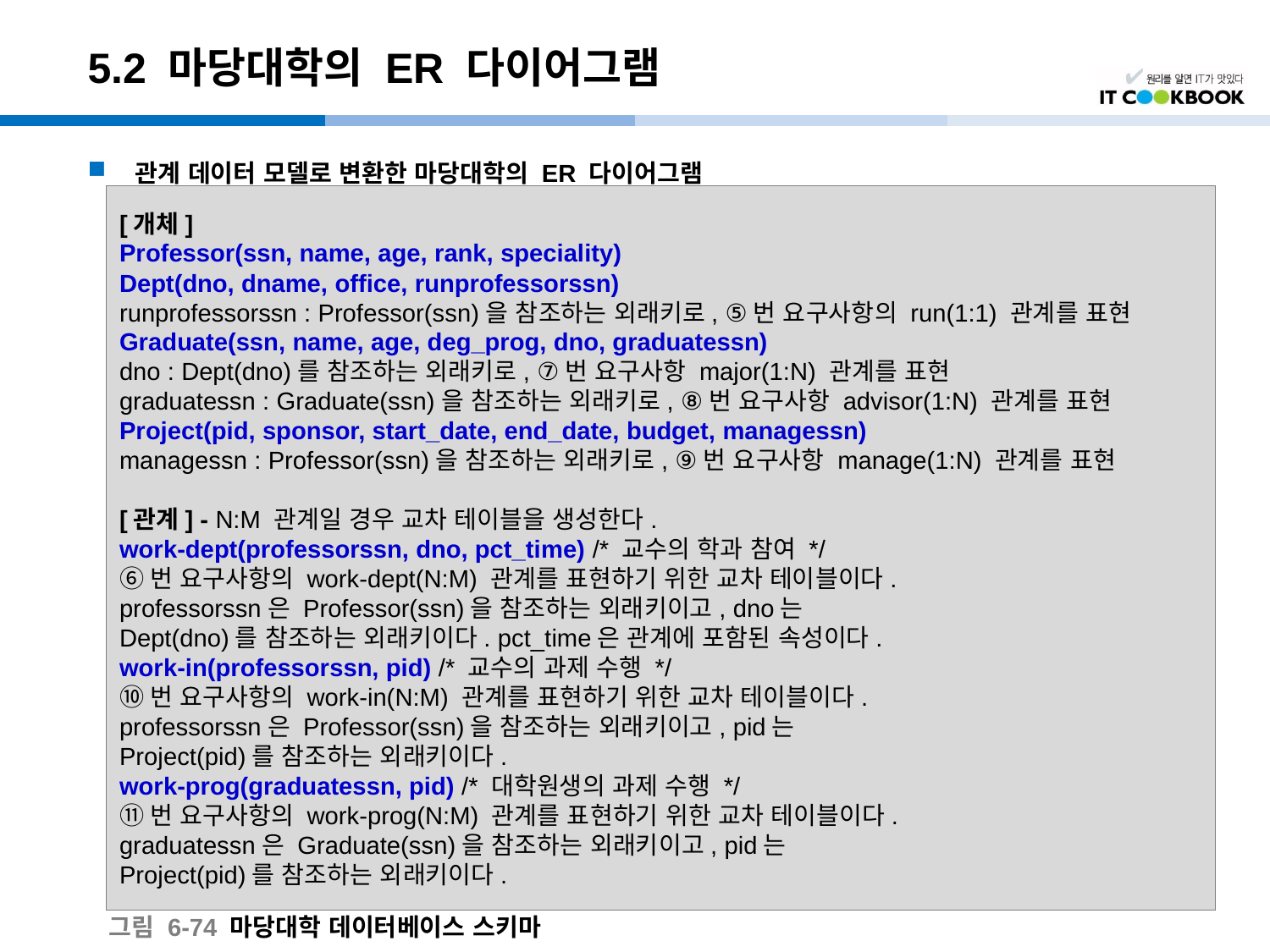

# 5.2 마당대학의 ER 다이어그램
관계 데이터 모델로 변환한 마당대학의 ER 다이어그램
[개체]
Professor(ssn, name, age, rank, speciality)
Dept(dno, dname, office, runprofessorssn)
runprofessorssn : Professor(ssn)을 참조하는 외래키로, ⑤번 요구사항의 run(1:1) 관계를 표현
Graduate(ssn, name, age, deg_prog, dno, graduatessn)
dno : Dept(dno)를 참조하는 외래키로, ⑦번 요구사항 major(1:N) 관계를 표현
graduatessn : Graduate(ssn)을 참조하는 외래키로, ⑧번 요구사항 advisor(1:N) 관계를 표현
Project(pid, sponsor, start_date, end_date, budget, managessn)
managessn : Professor(ssn)을 참조하는 외래키로, ⑨번 요구사항 manage(1:N) 관계를 표현

[관계] - N:M 관계일 경우 교차 테이블을 생성한다.
work-dept(professorssn, dno, pct_time) /* 교수의 학과 참여 */
⑥번 요구사항의 work-dept(N:M) 관계를 표현하기 위한 교차 테이블이다.
professorssn은 Professor(ssn)을 참조하는 외래키이고, dno는
Dept(dno)를 참조하는 외래키이다. pct_time은 관계에 포함된 속성이다.
work-in(professorssn, pid) /* 교수의 과제 수행 */
⑩번 요구사항의 work-in(N:M) 관계를 표현하기 위한 교차 테이블이다.
professorssn은 Professor(ssn)을 참조하는 외래키이고, pid는
Project(pid)를 참조하는 외래키이다.
work-prog(graduatessn, pid) /* 대학원생의 과제 수행 */
⑪번 요구사항의 work-prog(N:M) 관계를 표현하기 위한 교차 테이블이다.
graduatessn은 Graduate(ssn)을 참조하는 외래키이고, pid는
Project(pid)를 참조하는 외래키이다.
그림 6-74 마당대학 데이터베이스 스키마